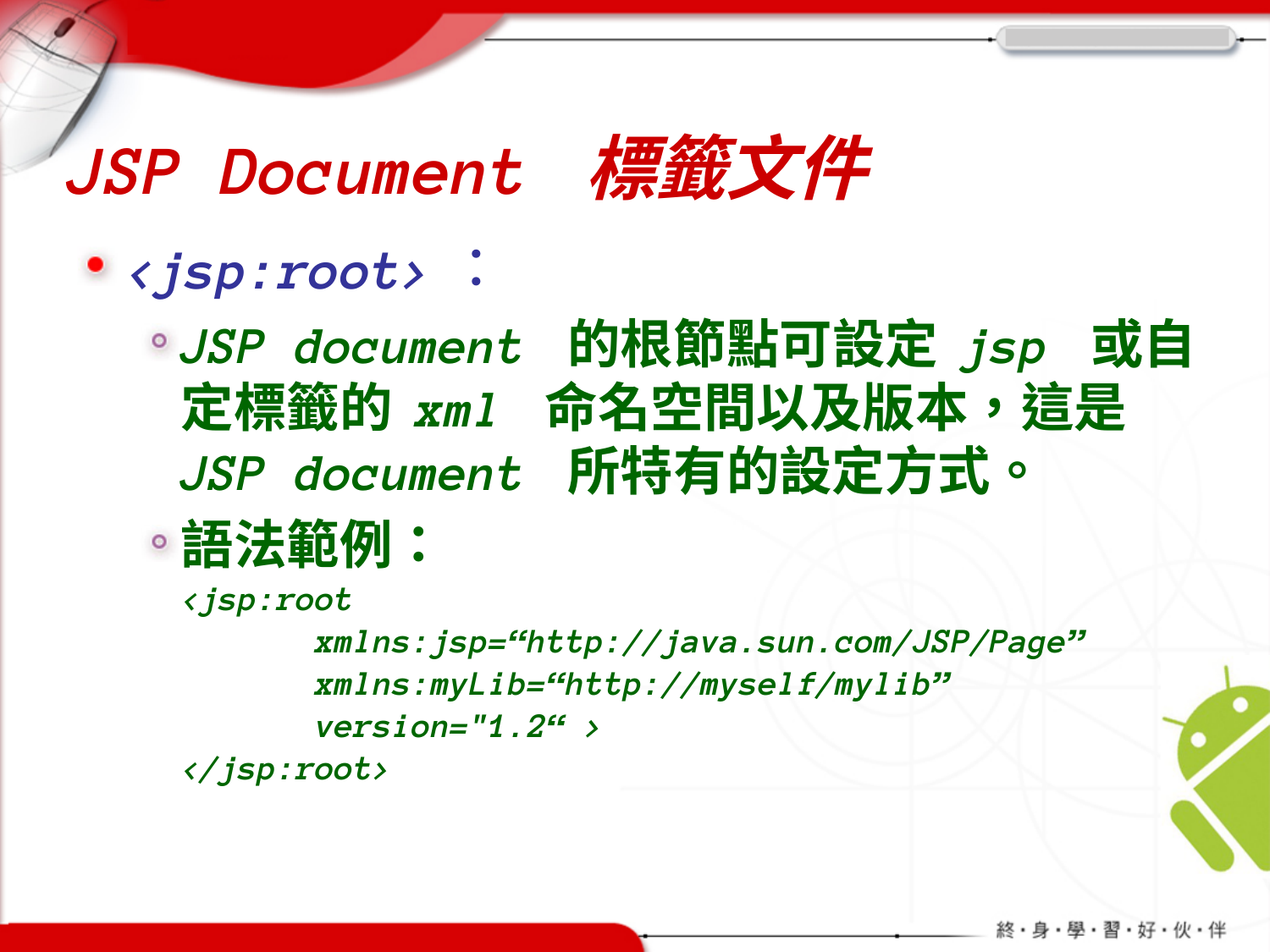

# JSP Document 標籤文件
<jsp:root>：
JSP document 的根節點可設定 jsp 或自定標籤的 xml 命名空間以及版本，這是 JSP document 所特有的設定方式。
語法範例：
<jsp:root
       xmlns:jsp=“http://java.sun.com/JSP/Page”
       xmlns:myLib=“http://myself/mylib”
       version="1.2“ >
</jsp:root>